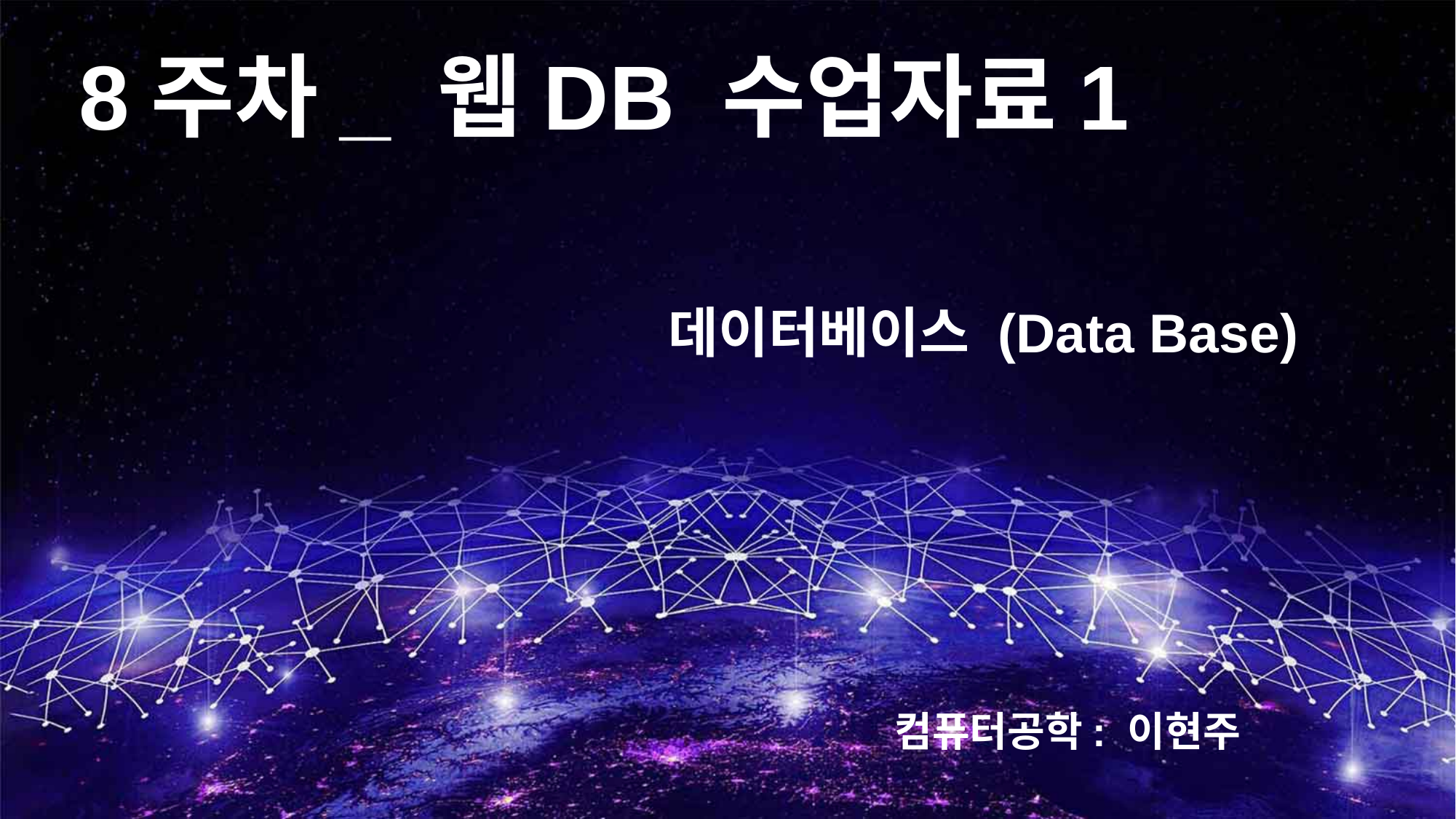

8주차_ 웹DB 수업자료1
데이터베이스 (Data Base)
컴퓨터공학: 이현주